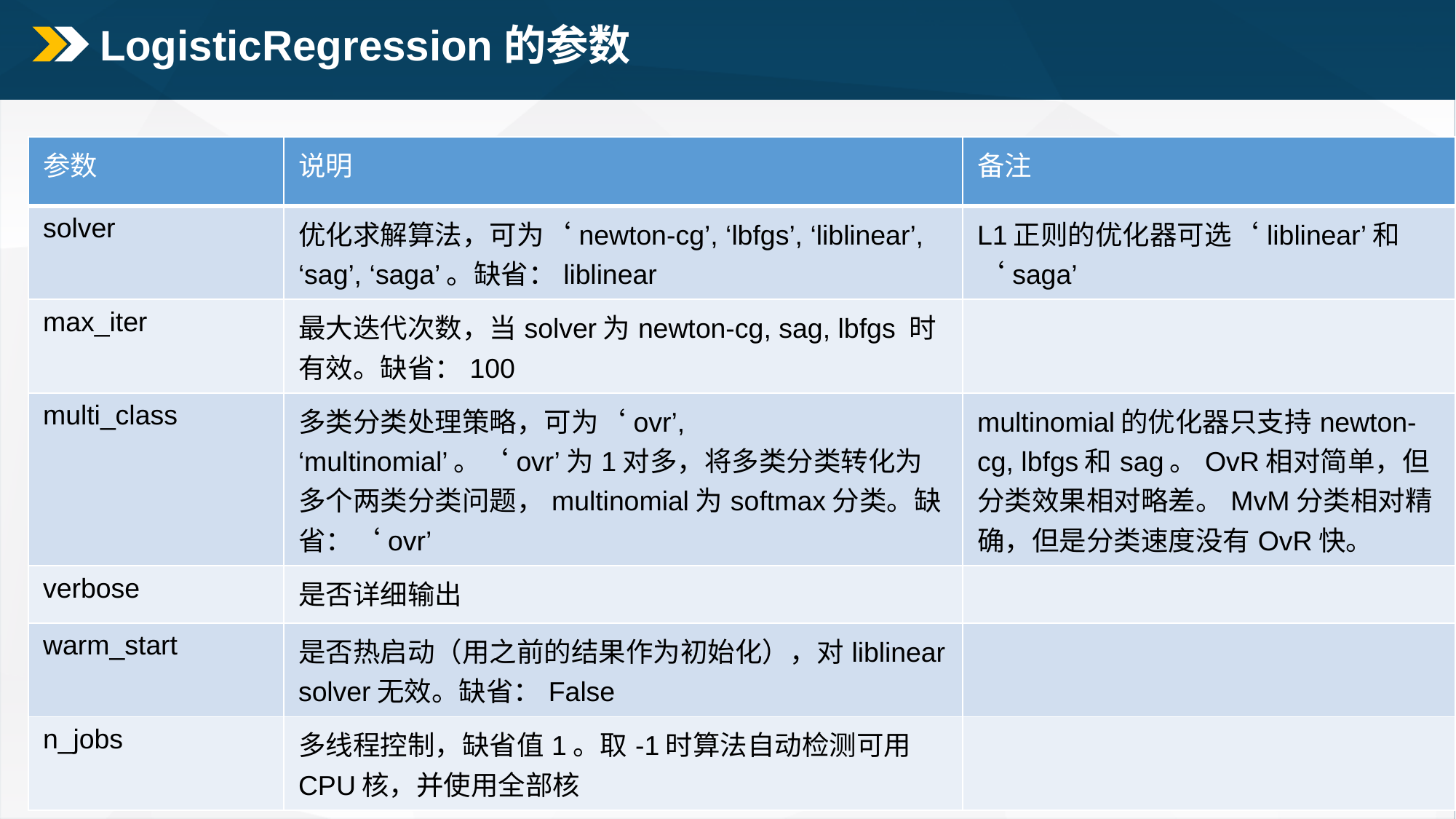

# LogisticRegression的参数
| 参数 | 说明 | 备注 |
| --- | --- | --- |
| solver | 优化求解算法，可为‘newton-cg’, ‘lbfgs’, ‘liblinear’, ‘sag’, ‘saga’。缺省：liblinear | L1正则的优化器可选‘liblinear’和‘saga’ |
| max\_iter | 最大迭代次数，当solver为newton-cg, sag, lbfgs 时有效。缺省：100 |  |
| multi\_class | 多类分类处理策略，可为‘ovr’, ‘multinomial’。‘ovr’为1对多，将多类分类转化为多个两类分类问题，multinomial为softmax分类。缺省：‘ovr’ | multinomial的优化器只支持newton-cg, lbfgs和sag。OvR相对简单，但分类效果相对略差。MvM分类相对精确，但是分类速度没有OvR快。 |
| verbose | 是否详细输出 |  |
| warm\_start | 是否热启动（用之前的结果作为初始化），对liblinear solver无效。缺省：False |  |
| n\_jobs | 多线程控制，缺省值1。取-1时算法自动检测可用CPU核，并使用全部核 |  |
LogisticRegression的参数